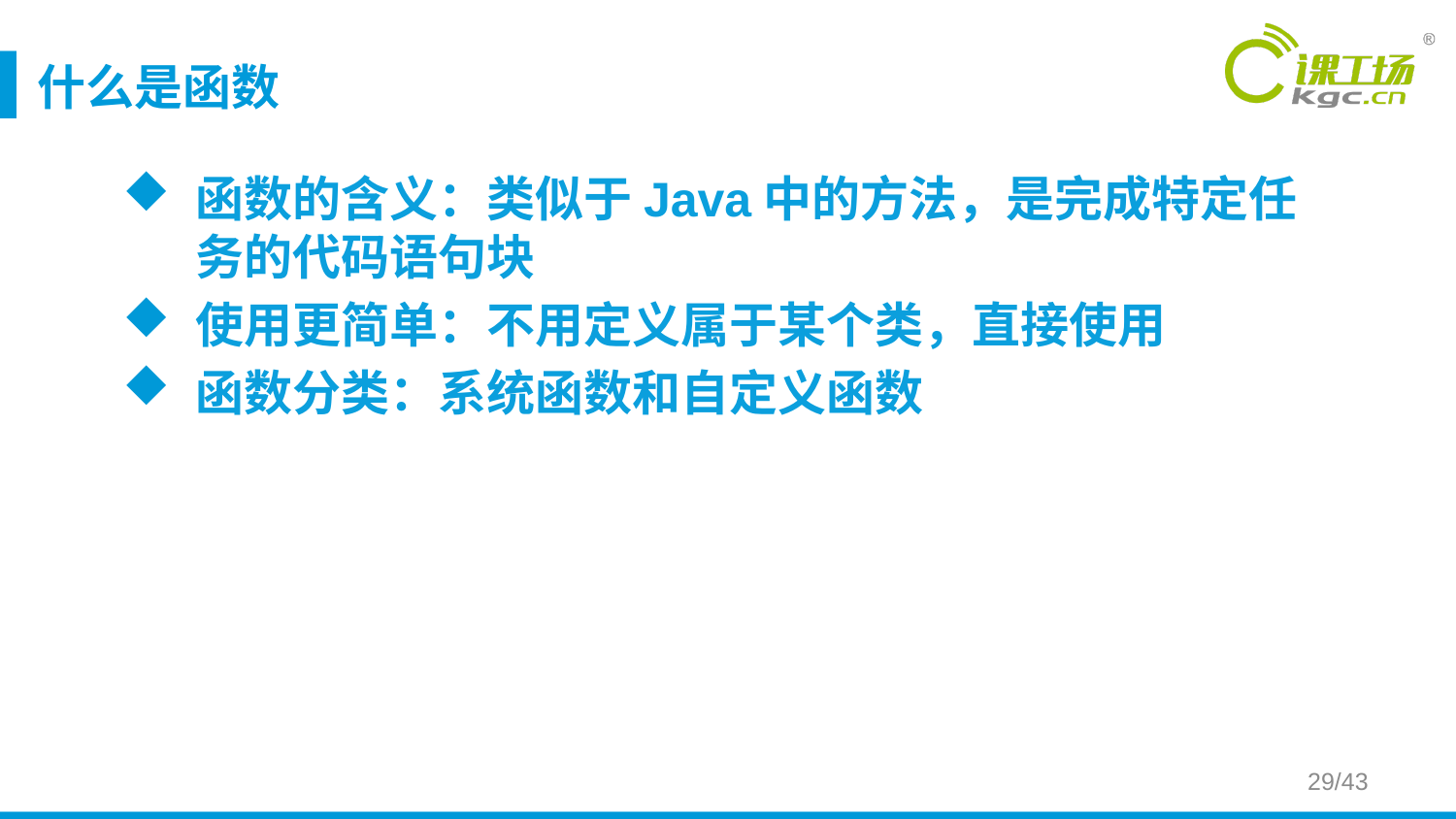

# 什么是函数
函数的含义：类似于Java中的方法，是完成特定任务的代码语句块
使用更简单：不用定义属于某个类，直接使用
函数分类：系统函数和自定义函数
29/43